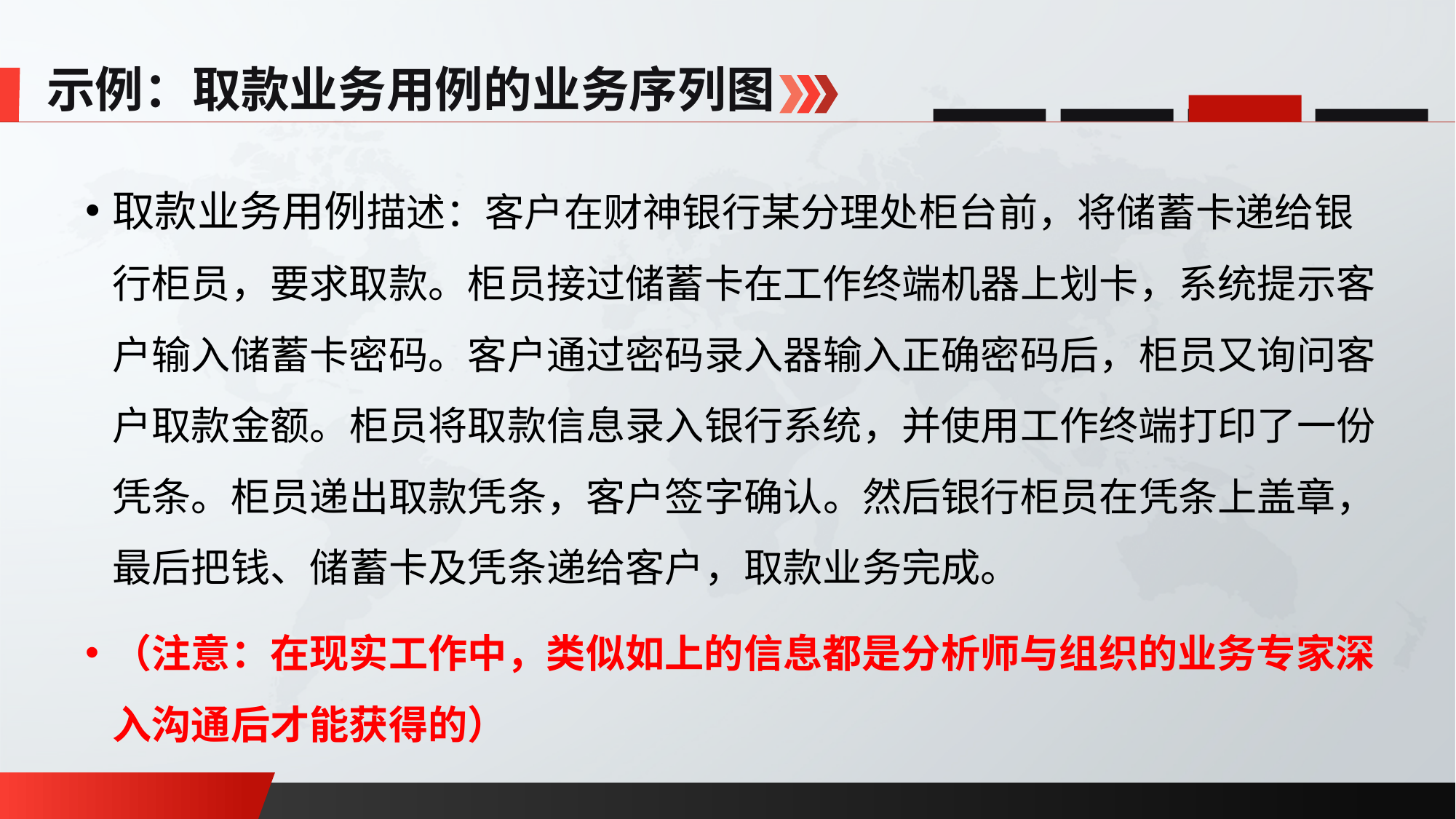

示例：取款业务用例的业务序列图

取款业务用例描述：客户在财神银行某分理处柜台前，将储蓄卡递给银行柜员，要求取款。柜员接过储蓄卡在工作终端机器上划卡，系统提示客户输入储蓄卡密码。客户通过密码录入器输入正确密码后，柜员又询问客户取款金额。柜员将取款信息录入银行系统，并使用工作终端打印了一份凭条。柜员递出取款凭条，客户签字确认。然后银行柜员在凭条上盖章，最后把钱、储蓄卡及凭条递给客户，取款业务完成。
（注意：在现实工作中，类似如上的信息都是分析师与组织的业务专家深入沟通后才能获得的）